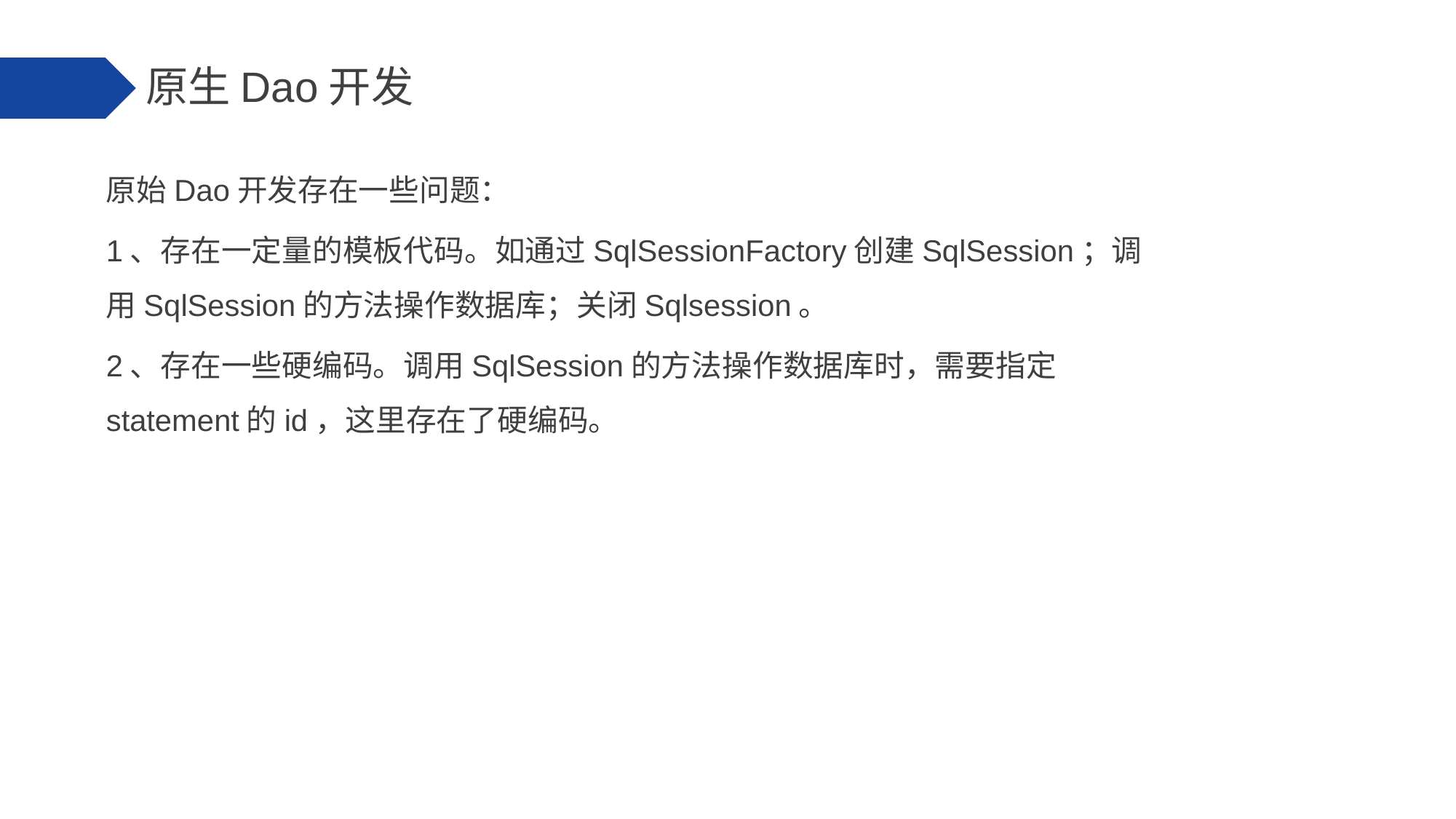

原生Dao开发
原始Dao开发存在一些问题：
1、存在一定量的模板代码。如通过SqlSessionFactory创建SqlSession；调用SqlSession的方法操作数据库；关闭Sqlsession。
2、存在一些硬编码。调用SqlSession的方法操作数据库时，需要指定statement的id，这里存在了硬编码。